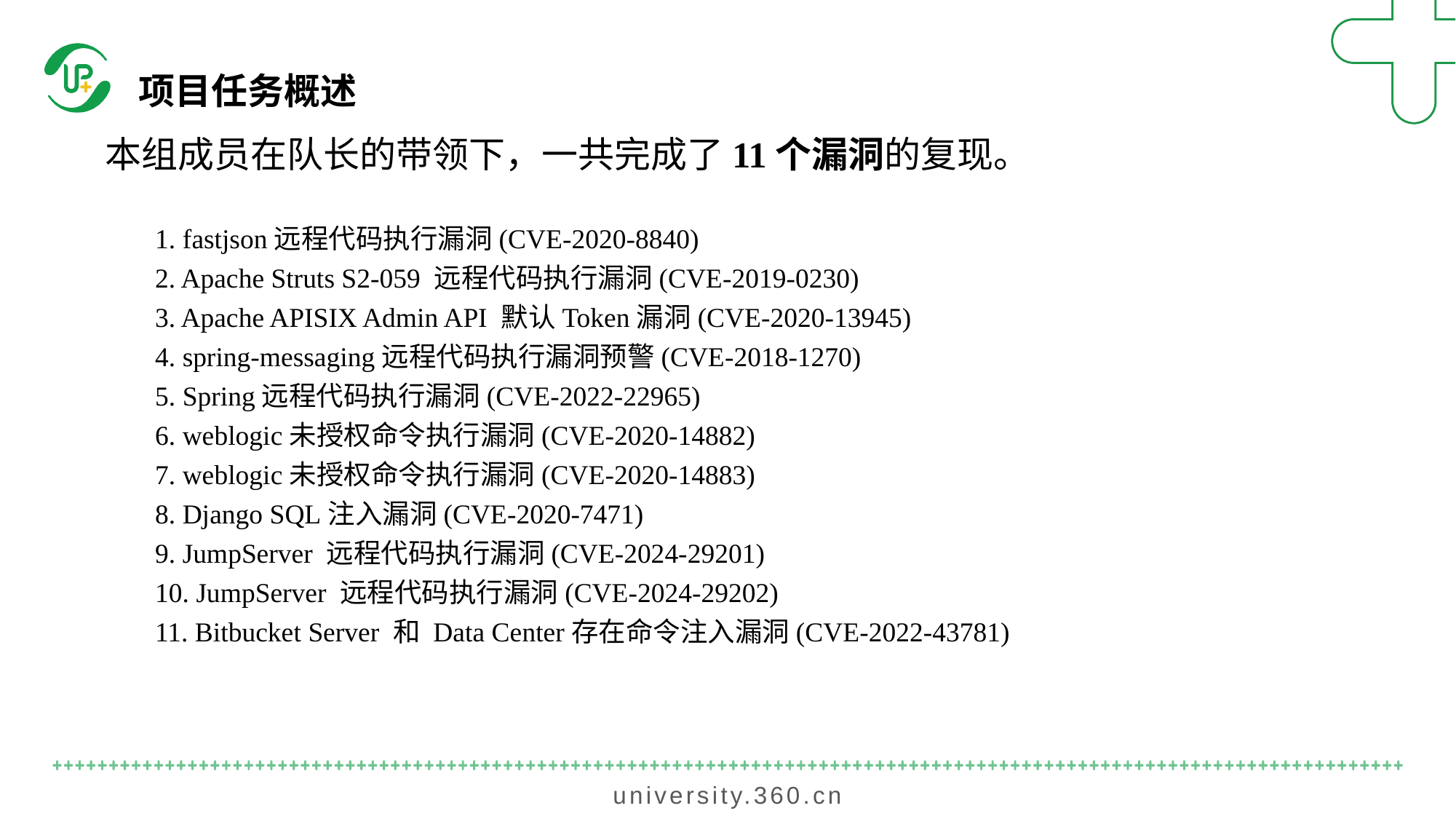

项目任务概述
本组成员在队长的带领下，一共完成了11个漏洞的复现。
1. fastjson远程代码执行漏洞(CVE-2020-8840)
2. Apache Struts S2-059 远程代码执行漏洞(CVE-2019-0230)
3. Apache APISIX Admin API 默认Token漏洞(CVE-2020-13945)
4. spring-messaging远程代码执行漏洞预警(CVE-2018-1270)
5. Spring远程代码执行漏洞(CVE-2022-22965)
6. weblogic未授权命令执行漏洞(CVE-2020-14882)
7. weblogic未授权命令执行漏洞(CVE-2020-14883)
8. Django SQL注入漏洞(CVE-2020-7471)
9. JumpServer 远程代码执行漏洞(CVE-2024-29201)
10. JumpServer 远程代码执行漏洞(CVE-2024-29202)
11. Bitbucket Server 和 Data Center存在命令注入漏洞(CVE-2022-43781)